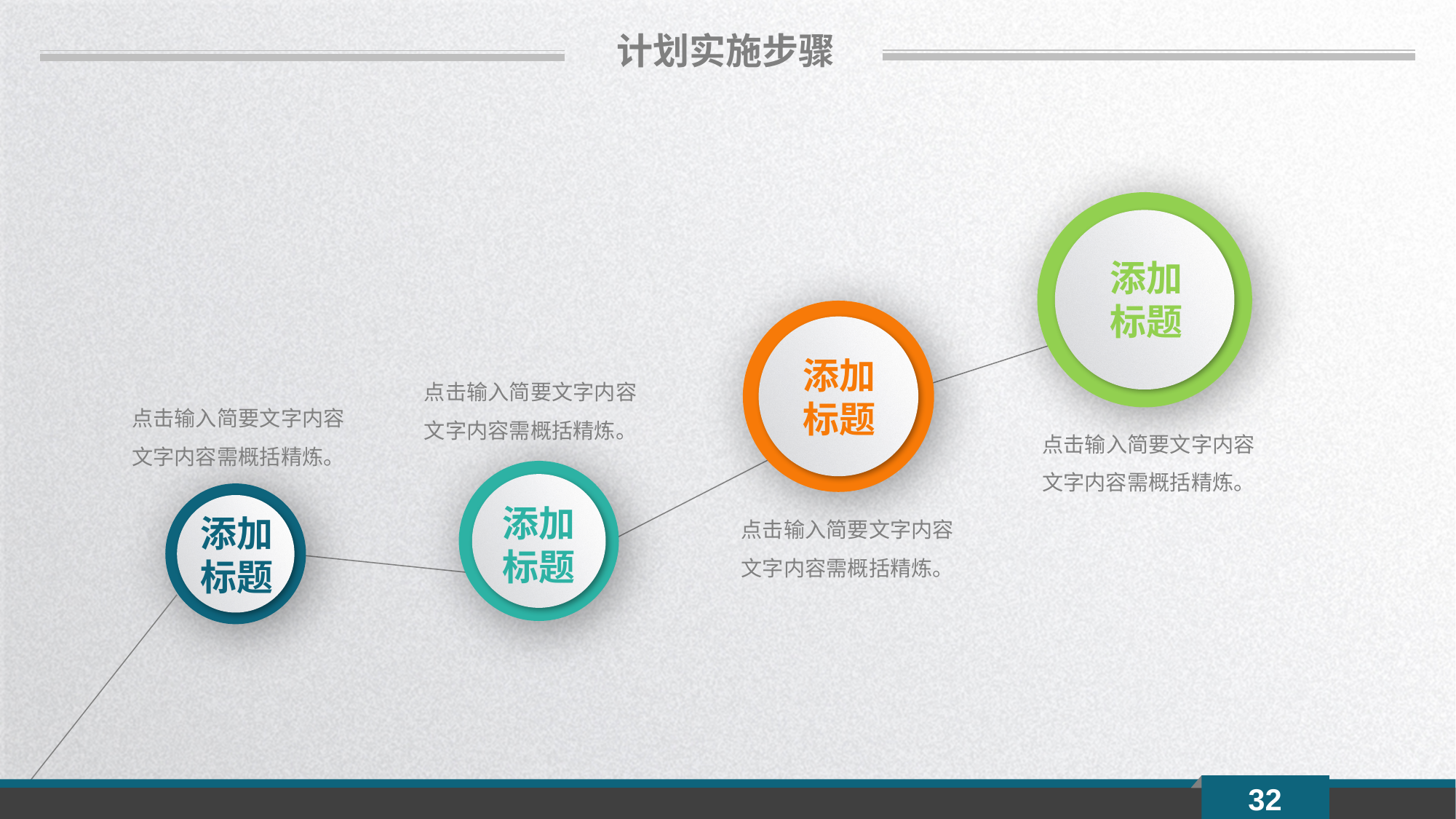

计划实施步骤

添加
标题

添加
标题
点击输入简要文字内容
文字内容需概括精炼。
点击输入简要文字内容
文字内容需概括精炼。
点击输入简要文字内容
文字内容需概括精炼。

添加
标题
点击输入简要文字内容
文字内容需概括精炼。
添加
标题

32